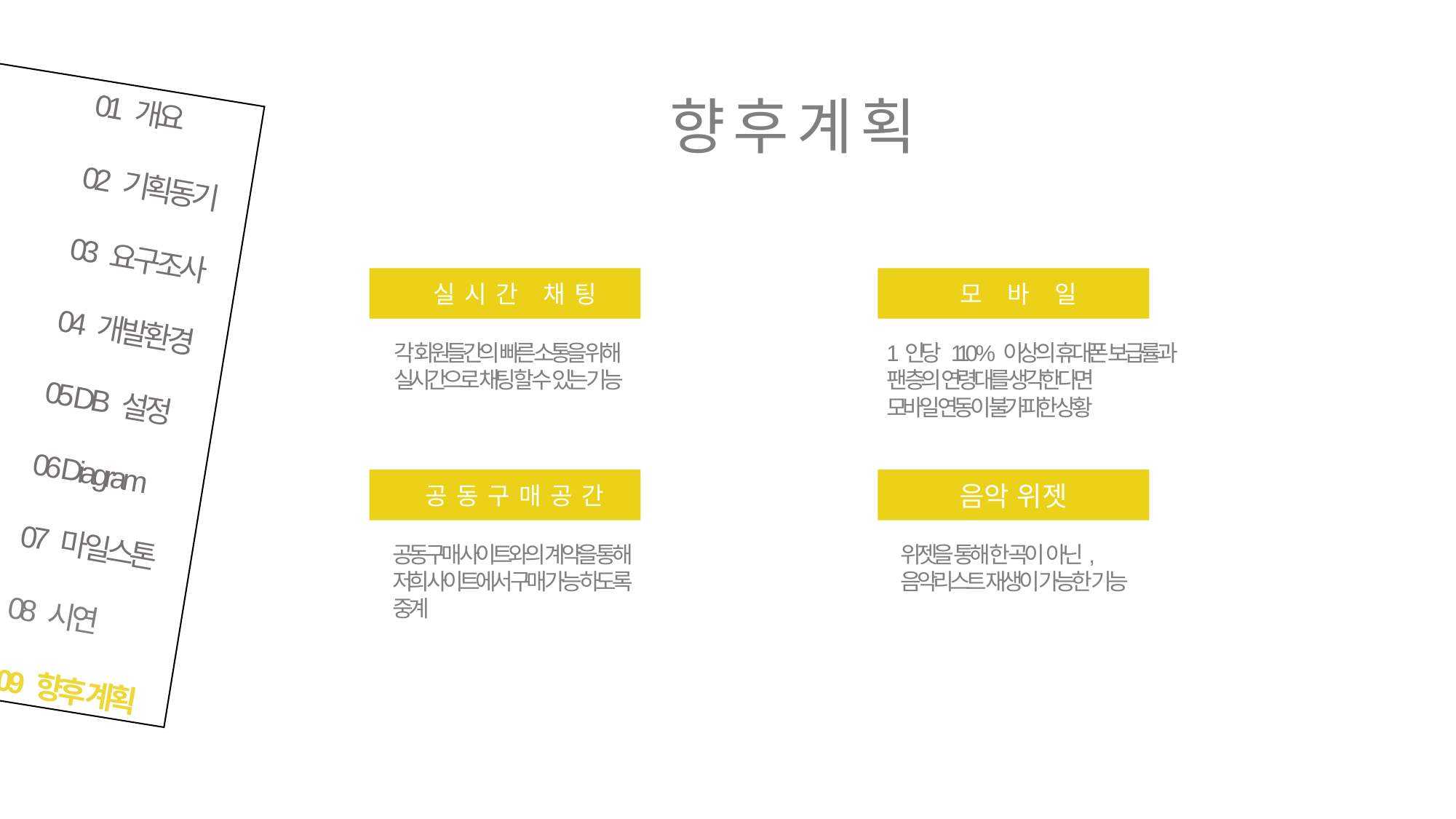

향 후 계 획
01 개요

02 기획동기

03 요구조사

04 개발환경

05 DB 설정

06 Diagram

07 마일스톤

08 시연

09 향후 계획

실시간 채팅
 모 바 일
각  회원들간의  빠른 소통을 위해
실시간으로  채팅 할 수  있는 기능
1인당  110 % 이상의  휴대폰  보급률과
팬 층의  연령대를 생각한다면
모바일 연동이 불가피한 상황

음악 위젯
공동구매공간
공동구매 사이트와의  계약을 통해
저희 사이트에서 구매 가능 하도록
중계
위젯을  통해  한 곡이   아닌,
음악리스트  재생이  가능한  기능